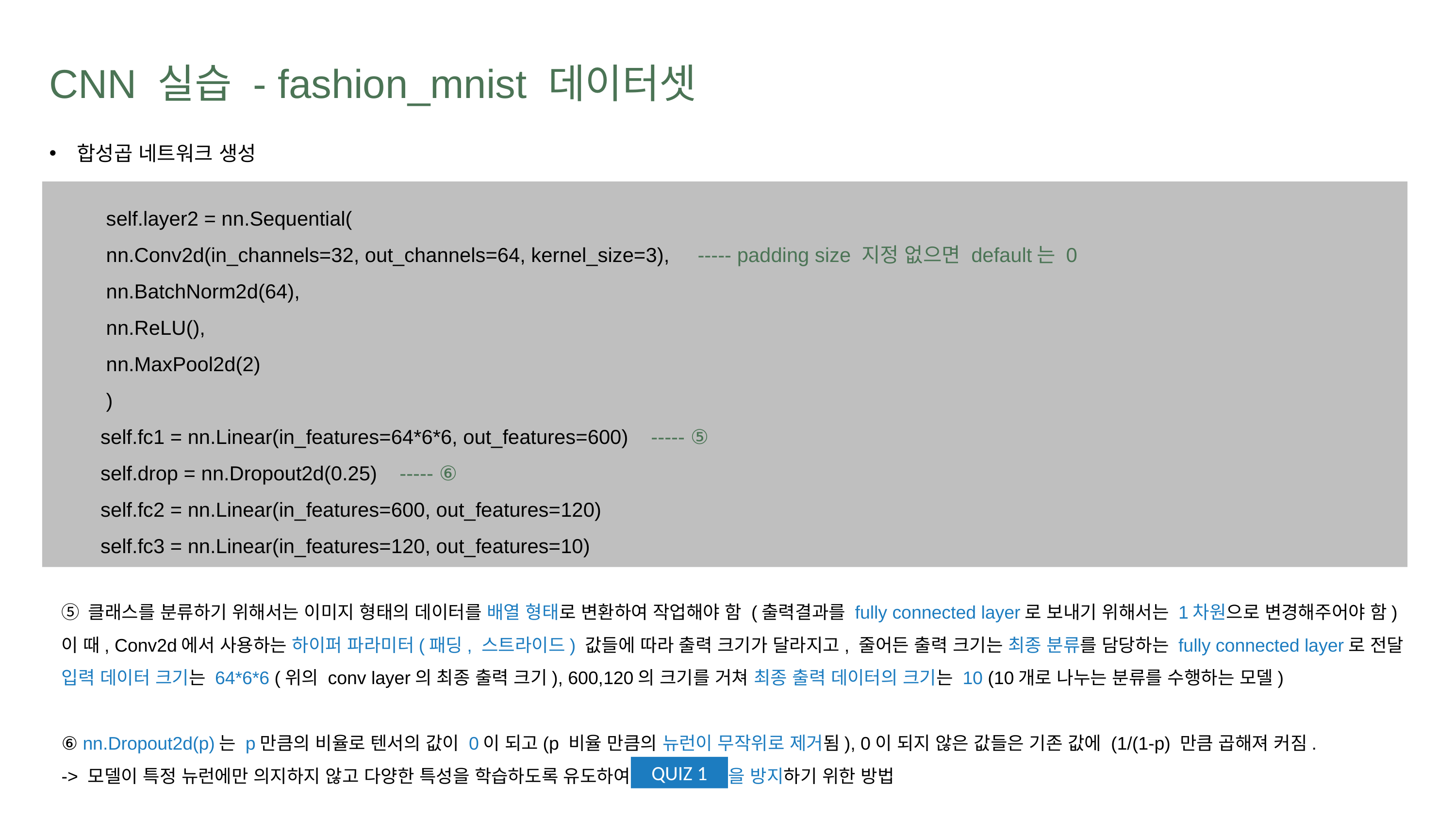

CNN 실습 - fashion_mnist 데이터셋
합성곱 네트워크 생성

        self.layer2 = nn.Sequential(
        nn.Conv2d(in_channels=32, out_channels=64, kernel_size=3),     ----- padding size 지정 없으면 default는 0
        nn.BatchNorm2d(64),
        nn.ReLU(),
        nn.MaxPool2d(2)
        )
       self.fc1 = nn.Linear(in_features=64*6*6, out_features=600)    ----- ⑤
       self.drop = nn.Dropout2d(0.25)    ----- ⑥
       self.fc2 = nn.Linear(in_features=600, out_features=120)
       self.fc3 = nn.Linear(in_features=120, out_features=10)
⑤ 클래스를 분류하기 위해서는 이미지 형태의 데이터를 배열 형태로 변환하여 작업해야 함 (출력결과를 fully connected layer로 보내기 위해서는 1차원으로 변경해주어야 함)
이 때, Conv2d에서 사용하는 하이퍼 파라미터(패딩, 스트라이드) 값들에 따라 출력 크기가 달라지고, 줄어든 출력 크기는 최종 분류를 담당하는 fully connected layer로 전달
입력 데이터 크기는 64*6*6 (위의 conv layer의 최종 출력 크기), 600,120의 크기를 거쳐 최종 출력 데이터의 크기는 10 (10개로 나누는 분류를 수행하는 모델)

⑥ nn.Dropout2d(p)는 p만큼의 비율로 텐서의 값이 0이 되고(p 비율 만큼의 뉴런이 무작위로 제거됨), 0이 되지 않은 값들은 기존 값에 (1/(1-p) 만큼 곱해져 커짐.
-> 모델이 특정 뉴런에만 의지하지 않고 다양한 특성을 학습하도록 유도하여 overfitting 을 방지하기 위한 방법
QUIZ 1